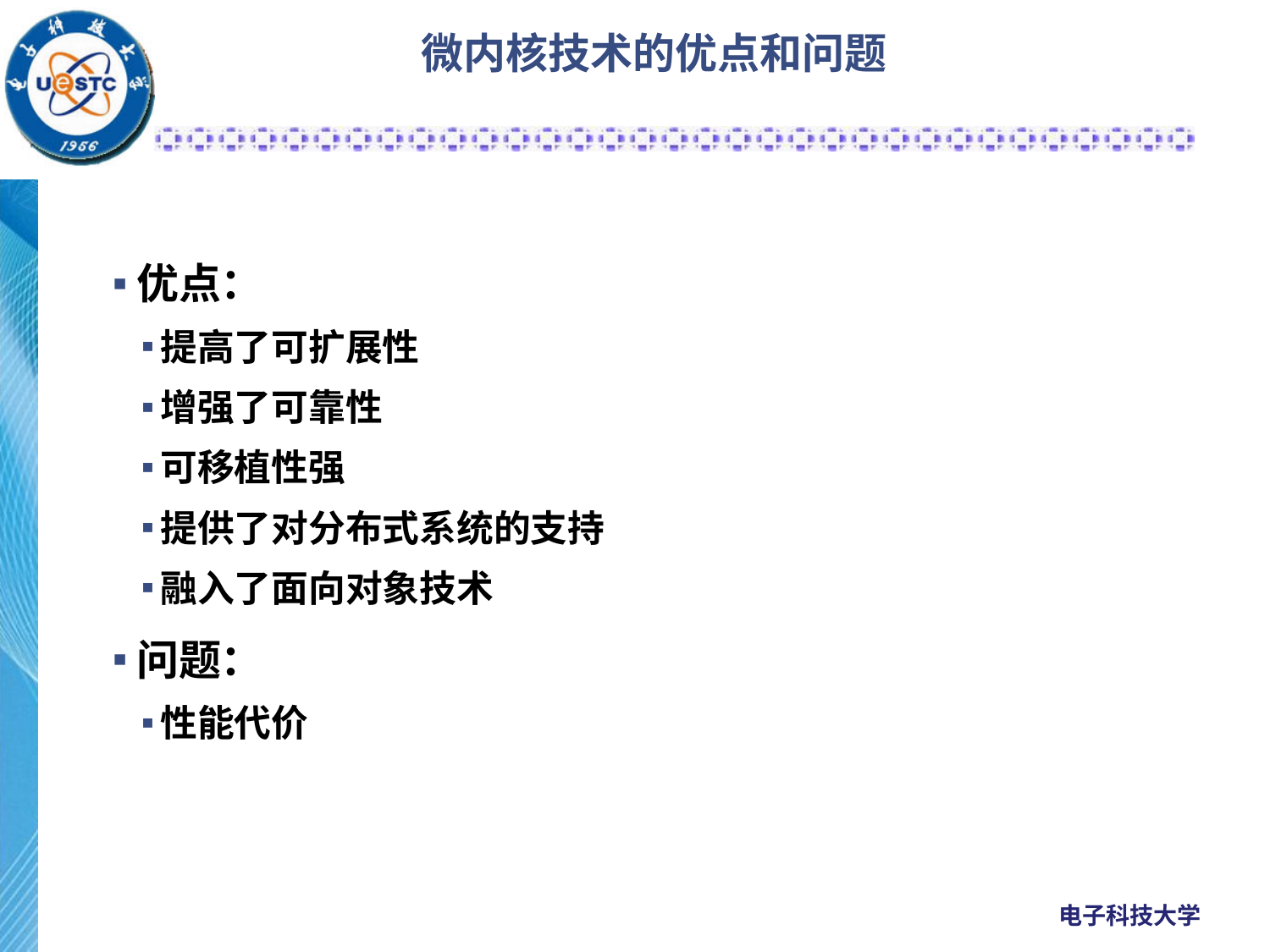

# 微内核技术的优点和问题
优点：
提高了可扩展性
增强了可靠性
可移植性强
提供了对分布式系统的支持
融入了面向对象技术
问题：
性能代价